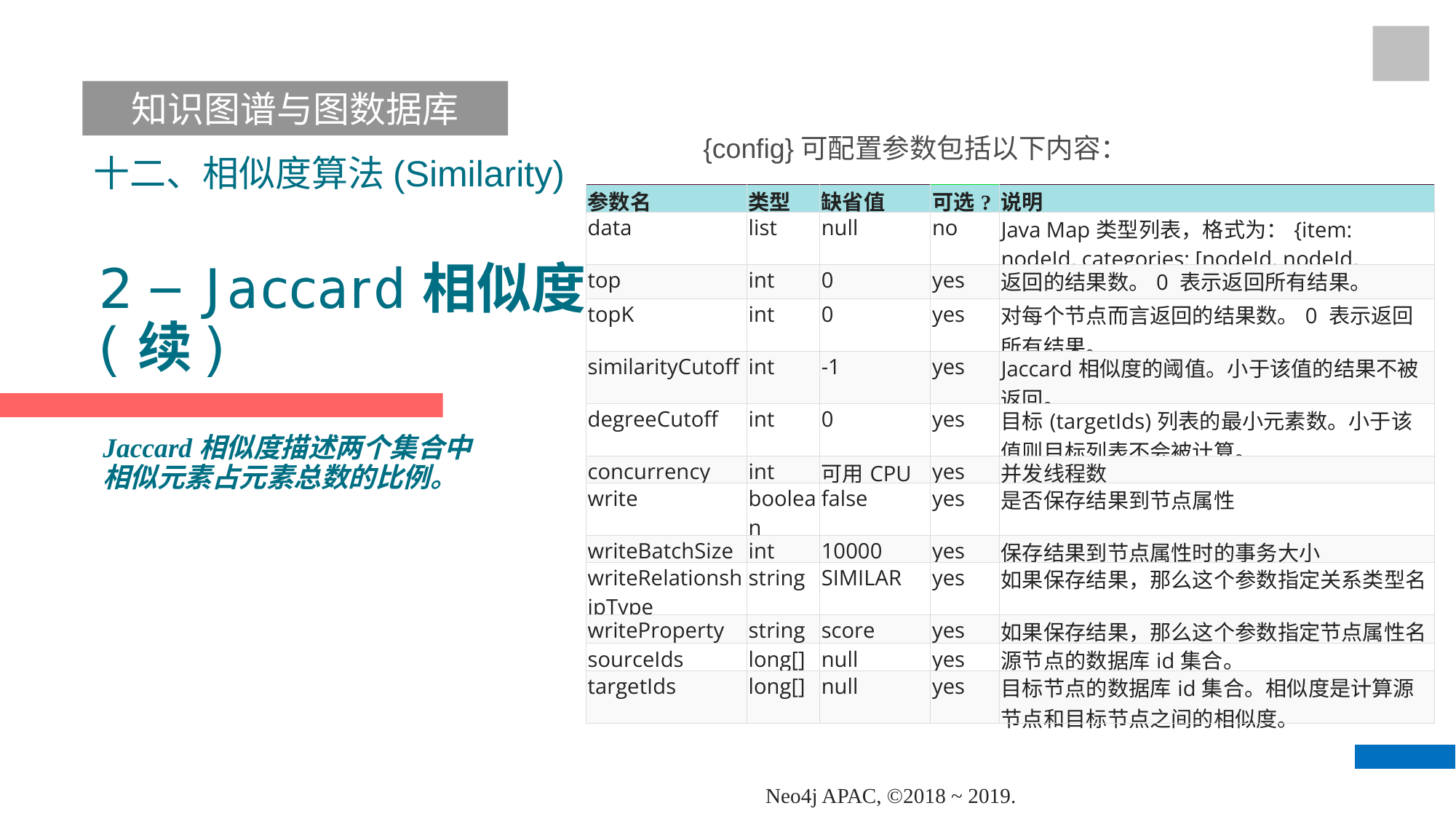

知识图谱与图数据库
      {config}可配置参数包括以下内容：

十二、相似度算法(Similarity)
| 参数名 | 类型 | 缺省值 | 可选? | 说明 |
| --- | --- | --- | --- | --- |
| data | list | null | no | Java Map类型列表，格式为：{item: nodeId, categories: [nodeId, nodeId, nodeId]} |
| top | int | 0 | yes | 返回的结果数。0 表示返回所有结果。 |
| topK | int | 0 | yes | 对每个节点而言返回的结果数。0 表示返回所有结果。 |
| similarityCutoff | int | -1 | yes | Jaccard相似度的阈值。小于该值的结果不被返回。 |
| degreeCutoff | int | 0 | yes | 目标(targetIds)列表的最小元素数。小于该值则目标列表不会被计算。 |
| concurrency | int | 可用CPU | yes | 并发线程数 |
| write | boolean | false | yes | 是否保存结果到节点属性 |
| writeBatchSize | int | 10000 | yes | 保存结果到节点属性时的事务大小 |
| writeRelationshipType | string | SIMILAR | yes | 如果保存结果，那么这个参数指定关系类型名 |
| writeProperty | string | score | yes | 如果保存结果，那么这个参数指定节点属性名 |
| sourceIds | long[] | null | yes | 源节点的数据库id集合。 |
| targetIds | long[] | null | yes | 目标节点的数据库id集合。相似度是计算源节点和目标节点之间的相似度。 |
# 2 – Jaccard相似度(续)
Jaccard相似度描述两个集合中相似元素占元素总数的比例。